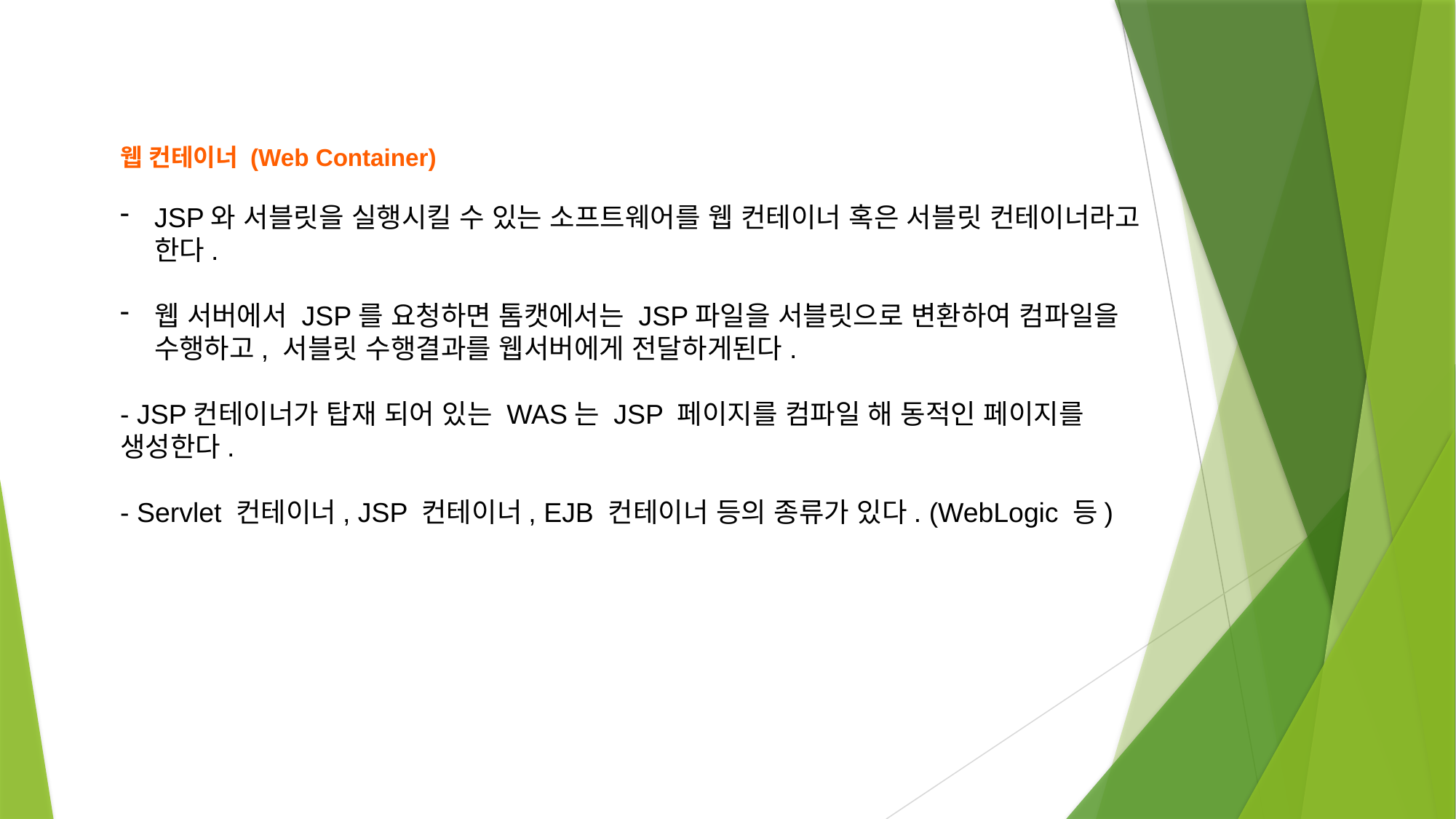

웹 컨테이너 (Web Container)

JSP와 서블릿을 실행시킬 수 있는 소프트웨어를 웹 컨테이너 혹은 서블릿 컨테이너라고 한다.

웹 서버에서 JSP를 요청하면 톰캣에서는 JSP파일을 서블릿으로 변환하여 컴파일을 수행하고, 서블릿 수행결과를 웹서버에게 전달하게된다.

- JSP컨테이너가 탑재 되어 있는 WAS는 JSP 페이지를 컴파일 해 동적인 페이지를 생성한다.

- Servlet 컨테이너, JSP 컨테이너, EJB 컨테이너 등의 종류가 있다. (WebLogic 등)